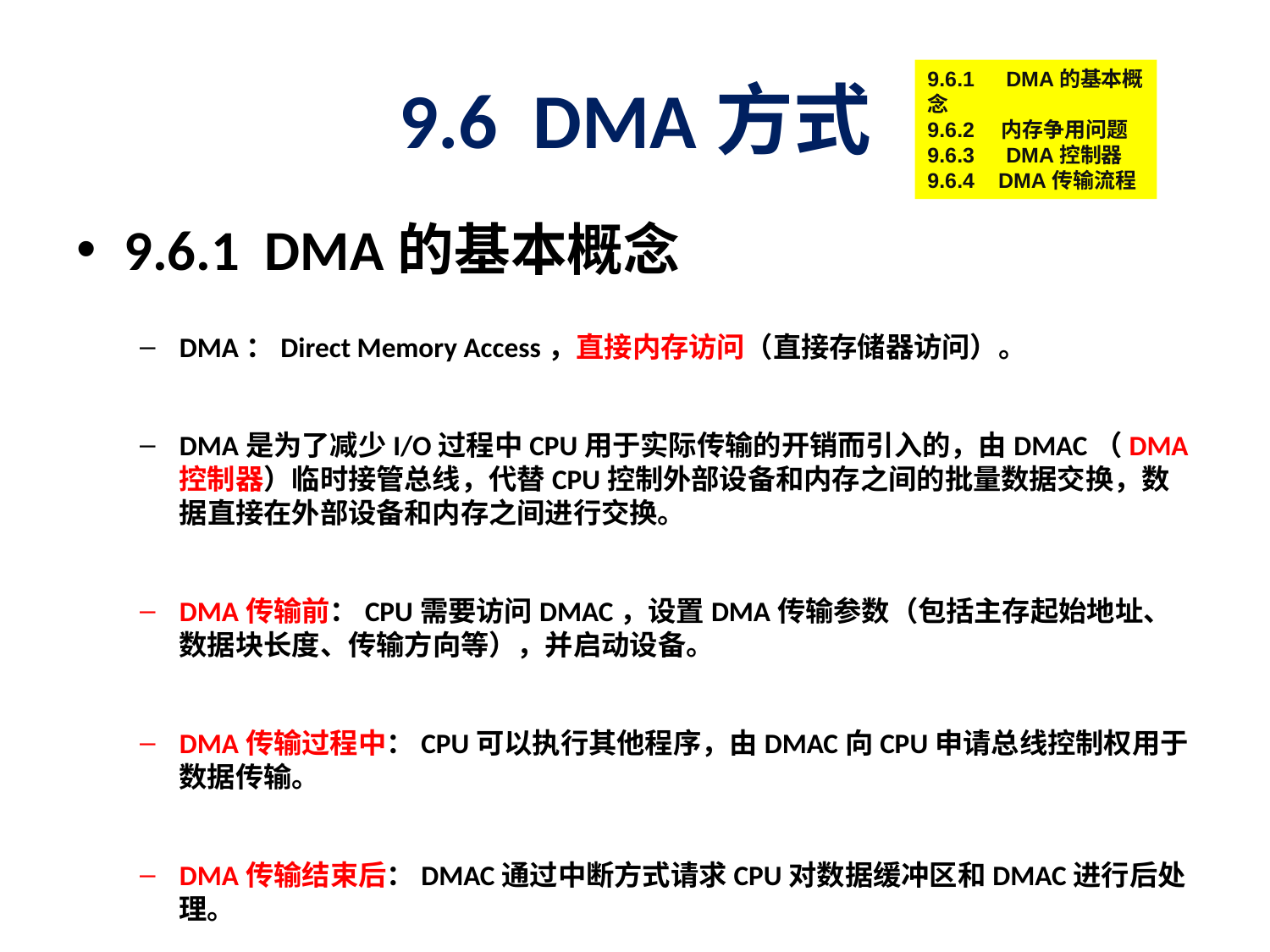

# 9.6  DMA方式
9.6.1　DMA的基本概念
9.6.2　内存争用问题
9.6.3　DMA控制器
9.6.4    DMA传输流程
9.6.1  DMA的基本概念

DMA：Direct Memory Access，直接内存访问（直接存储器访问）。

DMA是为了减少I/O过程中CPU用于实际传输的开销而引入的，由DMAC（DMA控制器）临时接管总线，代替CPU控制外部设备和内存之间的批量数据交换，数据直接在外部设备和内存之间进行交换。

DMA传输前：CPU需要访问DMAC，设置DMA传输参数（包括主存起始地址、数据块长度、传输方向等），并启动设备。

DMA传输过程中：CPU可以执行其他程序，由DMAC向CPU申请总线控制权用于数据传输。

DMA传输结束后：DMAC通过中断方式请求CPU对数据缓冲区和DMAC进行后处理。